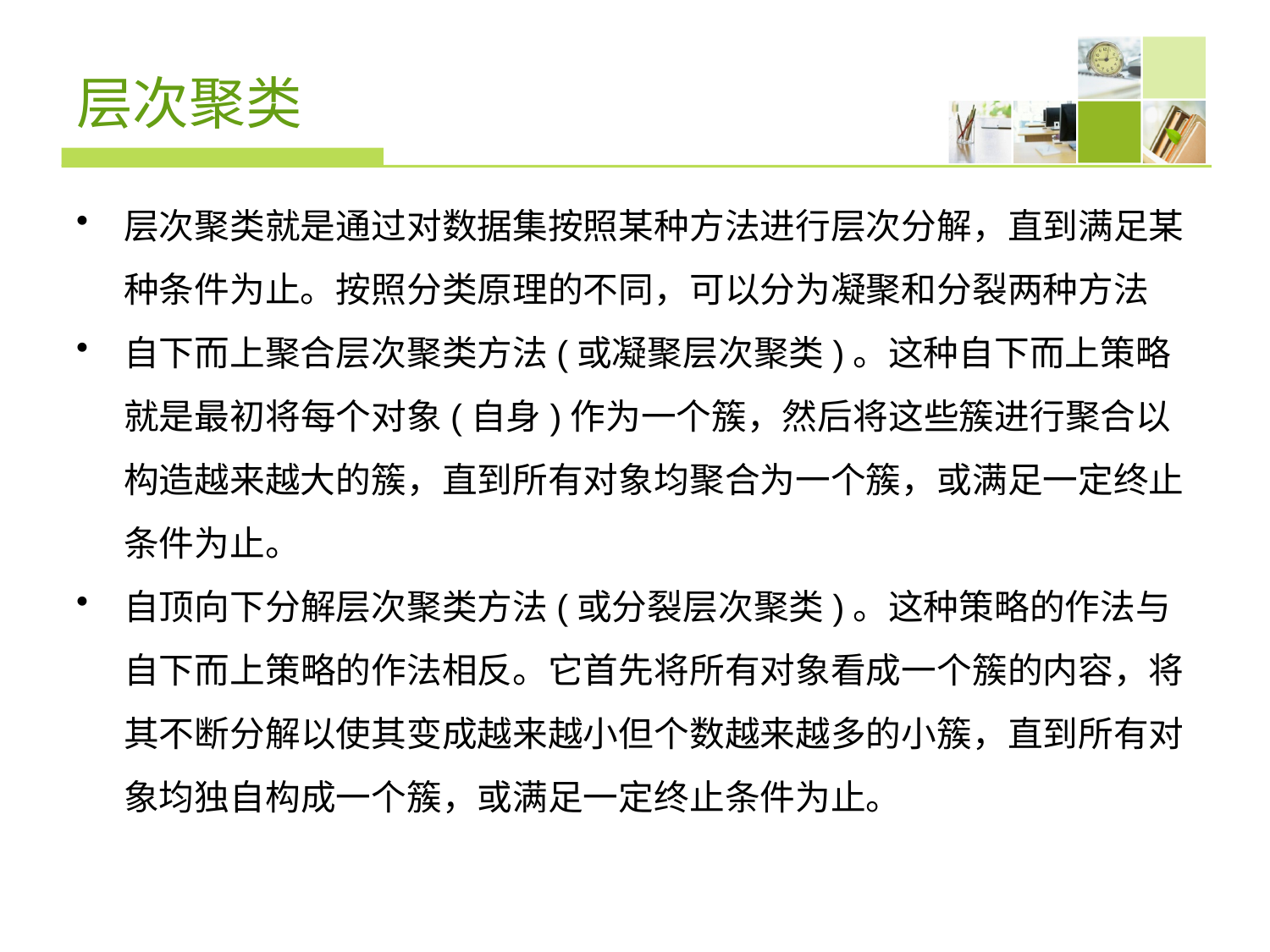

# 层次聚类
层次聚类就是通过对数据集按照某种方法进行层次分解，直到满足某种条件为止。按照分类原理的不同，可以分为凝聚和分裂两种方法
自下而上聚合层次聚类方法(或凝聚层次聚类)。这种自下而上策略就是最初将每个对象(自身)作为一个簇，然后将这些簇进行聚合以构造越来越大的簇，直到所有对象均聚合为一个簇，或满足一定终止条件为止。
自顶向下分解层次聚类方法(或分裂层次聚类)。这种策略的作法与自下而上策略的作法相反。它首先将所有对象看成一个簇的内容，将其不断分解以使其变成越来越小但个数越来越多的小簇，直到所有对象均独自构成一个簇，或满足一定终止条件为止。